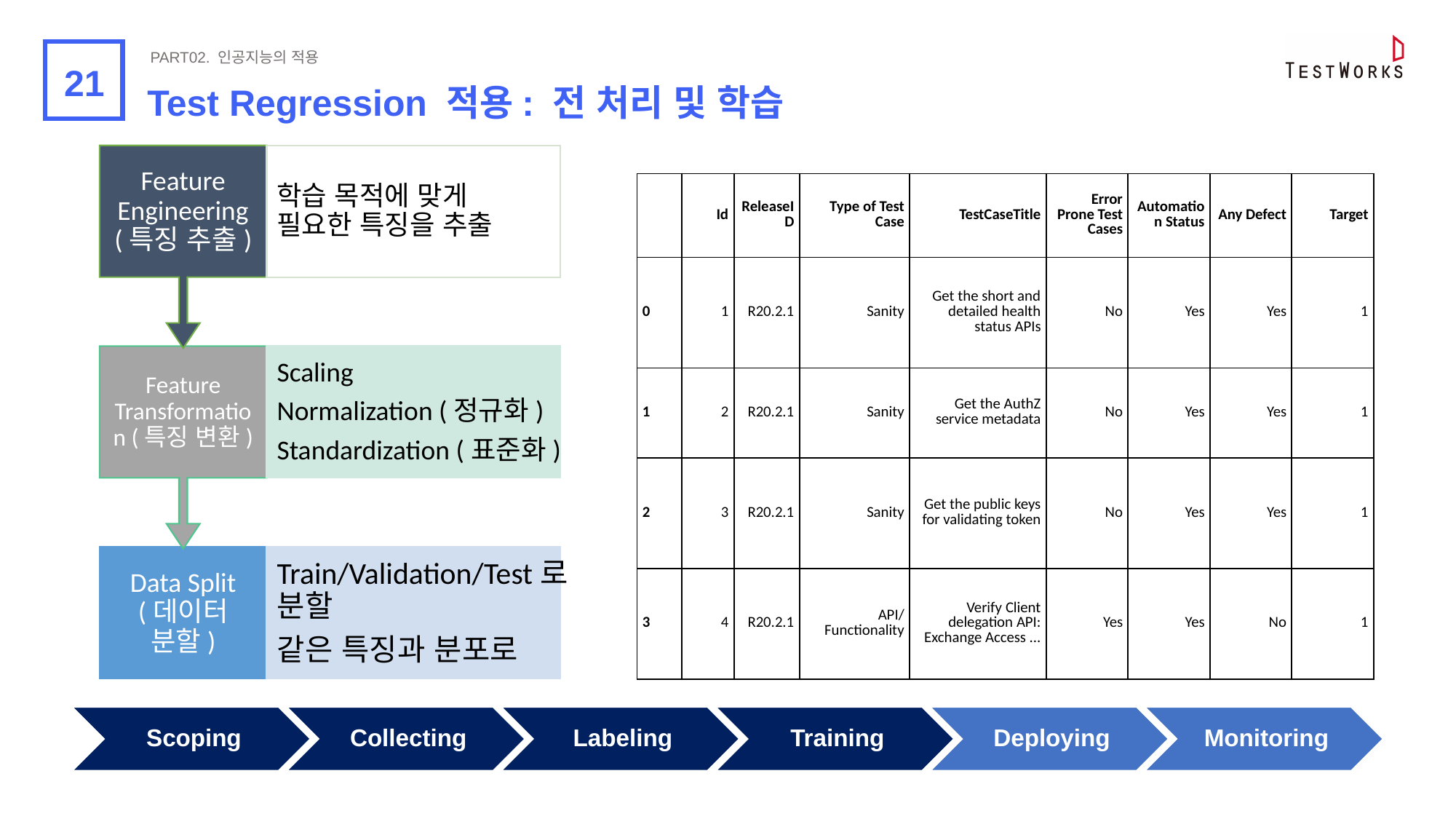

PART02. 인공지능의 적용

8
21
Test Regression 적용: 전 처리 및 학습

Feature Engineering (특징 추출)

학습 목적에 맞게 필요한 특징을 추출
|  | Id | ReleaseID | Type of Test Case | TestCaseTitle | Error Prone Test Cases | Automation Status | Any Defect | Target |
| --- | --- | --- | --- | --- | --- | --- | --- | --- |
| 0 | 1 | R20.2.1 | Sanity | Get the short and detailed health status APIs | No | Yes | Yes | 1 |
| 1 | 2 | R20.2.1 | Sanity | Get the AuthZ service metadata | No | Yes | Yes | 1 |
| 2 | 3 | R20.2.1 | Sanity | Get the public keys for validating token | No | Yes | Yes | 1 |
| 3 | 4 | R20.2.1 | API/Functionality | Verify Client delegation API: Exchange Access ... | Yes | Yes | No | 1 |

Feature Transformation (특징 변환)
Scaling
Normalization (정규화)
Standardization (표준화)

Data Split (데이터 분할)

Train/Validation/Test로 분할
같은 특징과 분포로

Scoping

Collecting

Labeling

Training

Deploying

Monitoring